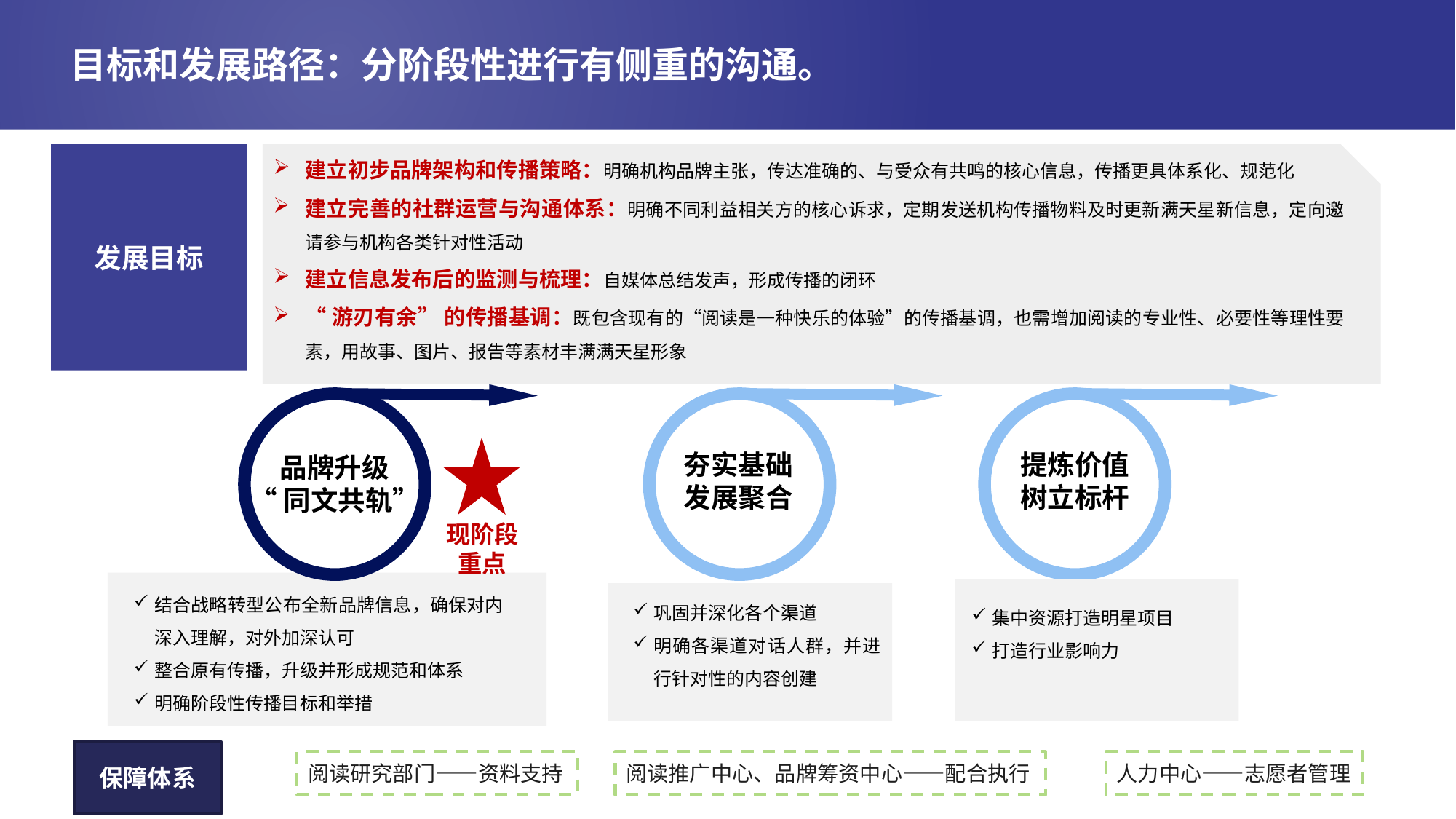

# 目标和发展路径：分阶段性进行有侧重的沟通。

建立初步品牌架构和传播策略：明确机构品牌主张，传达准确的、与受众有共鸣的核心信息，传播更具体系化、规范化
建立完善的社群运营与沟通体系：明确不同利益相关方的核心诉求，定期发送机构传播物料及时更新满天星新信息，定向邀请参与机构各类针对性活动
建立信息发布后的监测与梳理：自媒体总结发声，形成传播的闭环
“游刃有余” 的传播基调：既包含现有的“阅读是一种快乐的体验”的传播基调，也需增加阅读的专业性、必要性等理性要素，用故事、图片、报告等素材丰满满天星形象
发展目标

品牌升级
“同文共轨”

夯实基础
发展聚合

提炼价值
树立标杆

现阶段重点

结合战略转型公布全新品牌信息，确保对内深入理解，对外加深认可
整合原有传播，升级并形成规范和体系
明确阶段性传播目标和举措

巩固并深化各个渠道
明确各渠道对话人群，并进行针对性的内容创建
集中资源打造明星项目
打造行业影响力

保障体系
阅读研究部门——资料支持
阅读推广中心、品牌筹资中心——配合执行
人力中心——志愿者管理